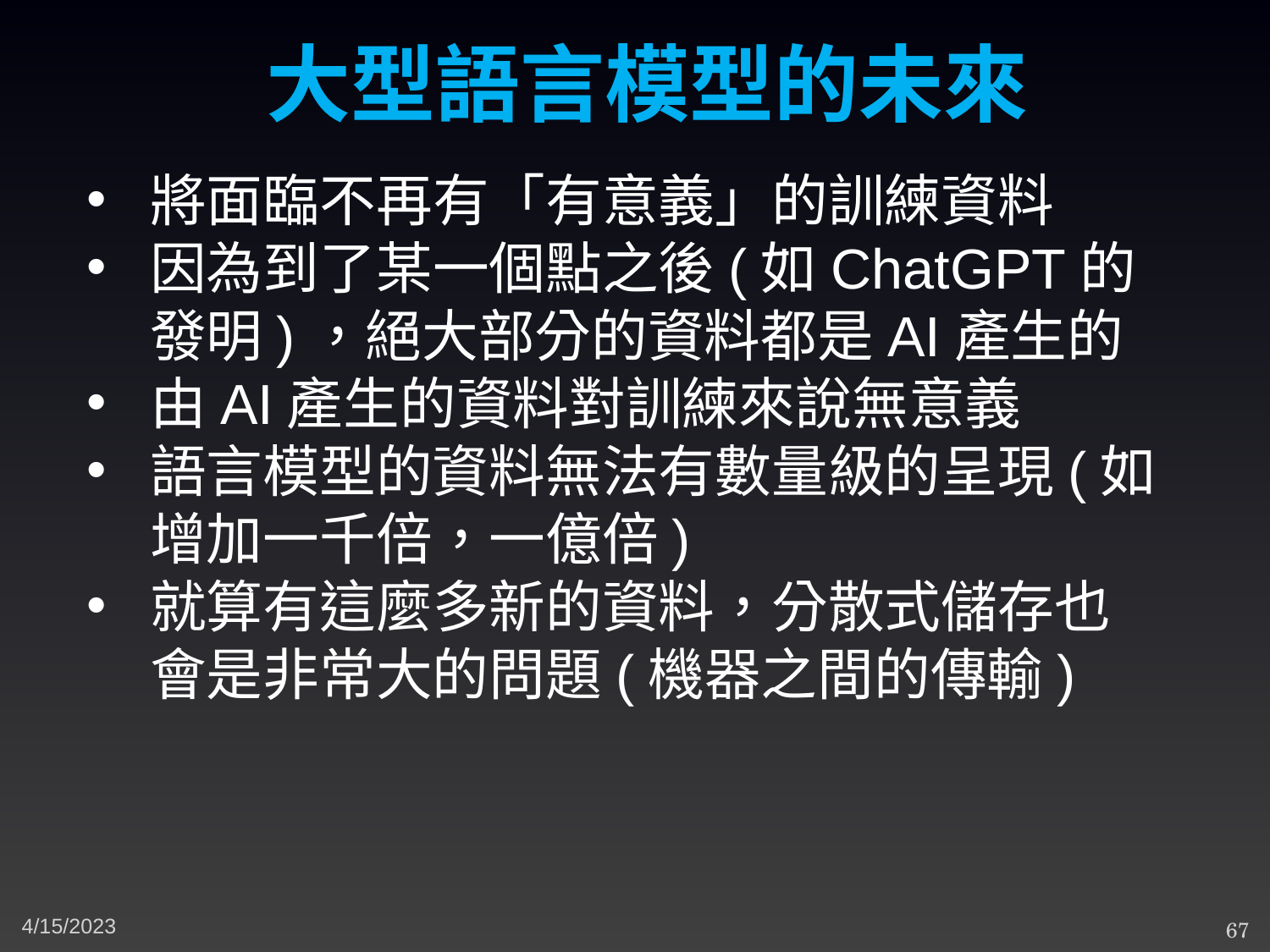

大型語言模型的未來
將面臨不再有「有意義」的訓練資料
因為到了某一個點之後(如ChatGPT的發明)，絕大部分的資料都是AI產生的
由AI產生的資料對訓練來說無意義
語言模型的資料無法有數量級的呈現(如增加一千倍，一億倍)
就算有這麼多新的資料，分散式儲存也會是非常大的問題(機器之間的傳輸)
4/15/2023
67